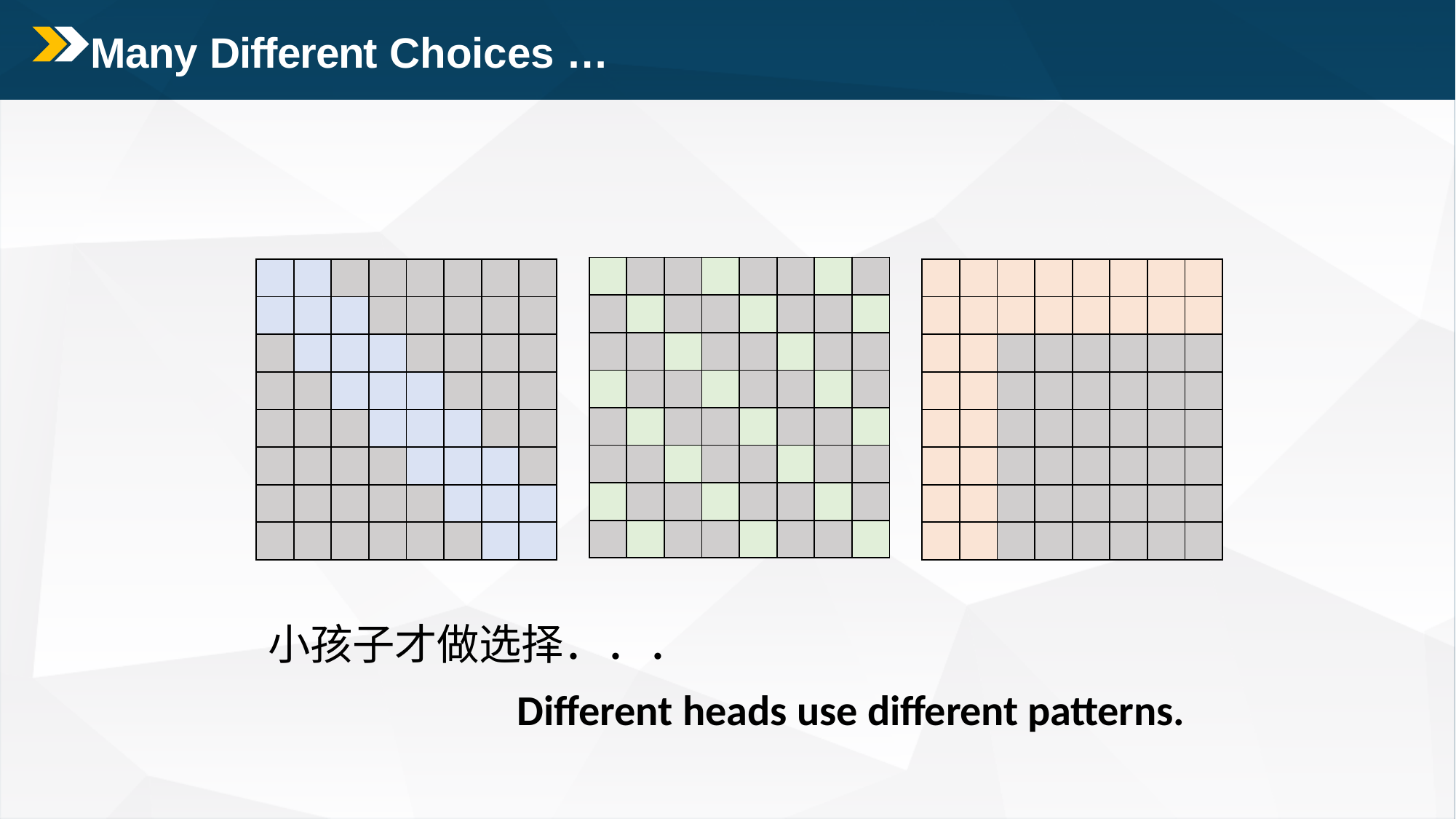

# Many Different Choices …

|  |  |  |  |  |  |  |  |
| --- | --- | --- | --- | --- | --- | --- | --- |
|  |  |  |  |  |  |  |  |
|  |  |  |  |  |  |  |  |
|  |  |  |  |  |  |  |  |
|  |  |  |  |  |  |  |  |
|  |  |  |  |  |  |  |  |
|  |  |  |  |  |  |  |  |
|  |  |  |  |  |  |  |  |
|  |  |  |  |  |  |  |  |
| --- | --- | --- | --- | --- | --- | --- | --- |
|  |  |  |  |  |  |  |  |
|  |  |  |  |  |  |  |  |
|  |  |  |  |  |  |  |  |
|  |  |  |  |  |  |  |  |
|  |  |  |  |  |  |  |  |
|  |  |  |  |  |  |  |  |
|  |  |  |  |  |  |  |  |
|  |  |  |  |  |  |  |  |
| --- | --- | --- | --- | --- | --- | --- | --- |
|  |  |  |  |  |  |  |  |
|  |  |  |  |  |  |  |  |
|  |  |  |  |  |  |  |  |
|  |  |  |  |  |  |  |  |
|  |  |  |  |  |  |  |  |
|  |  |  |  |  |  |  |  |
|  |  |  |  |  |  |  |  |
小孩子才做选择．．．
Different heads use different patterns.